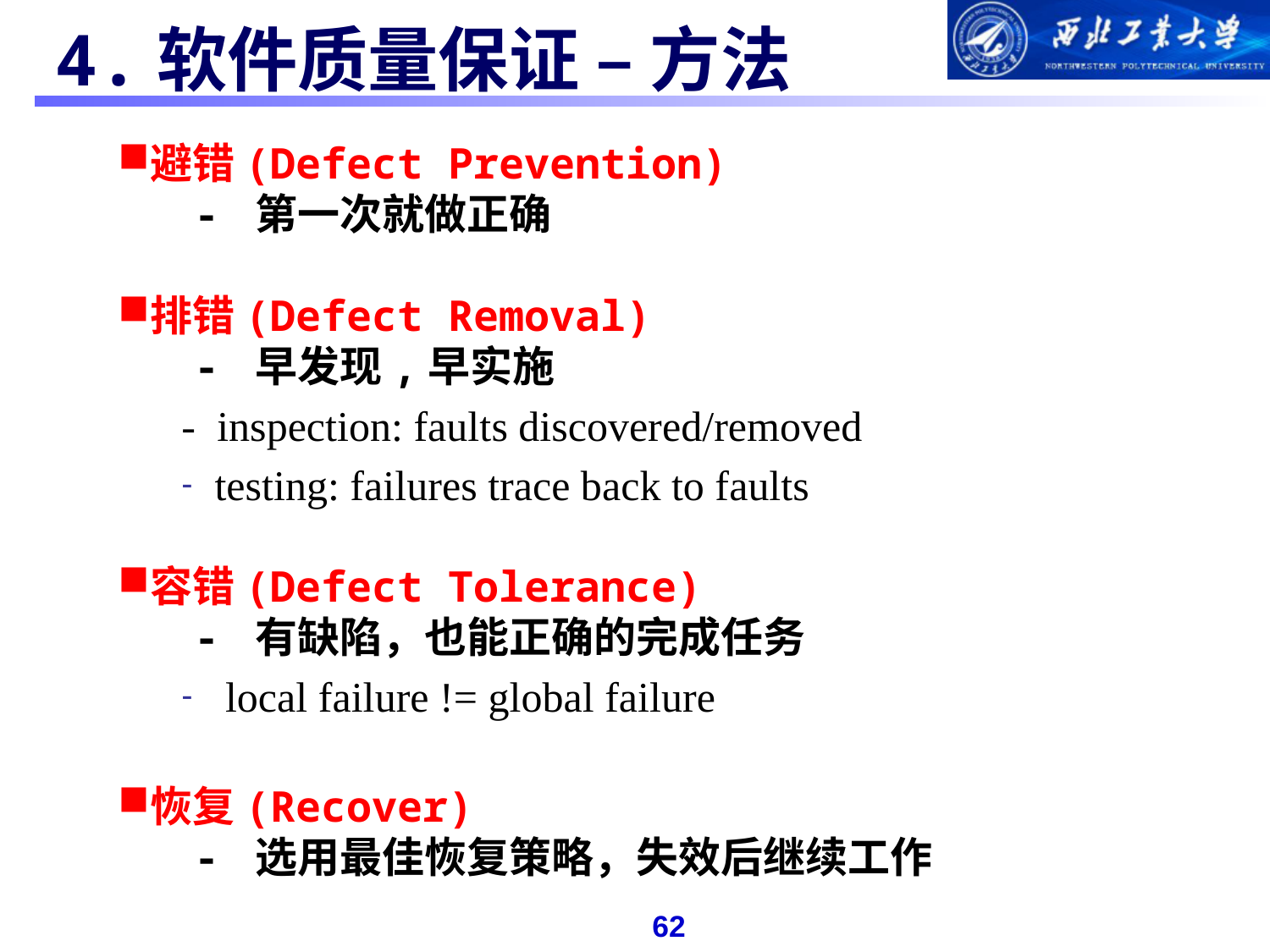

#
 4.软件质量保证 – 方法
避错(Defect Prevention)
   - 第一次就做正确

排错(Defect Removal)
   - 早发现,早实施
-  inspection: faults discovered/removed
  testing: failures trace back to faults

容错(Defect Tolerance)
   - 有缺陷，也能正确的完成任务
   local failure != global failure

恢复(Recover)
   - 选用最佳恢复策略，失效后继续工作